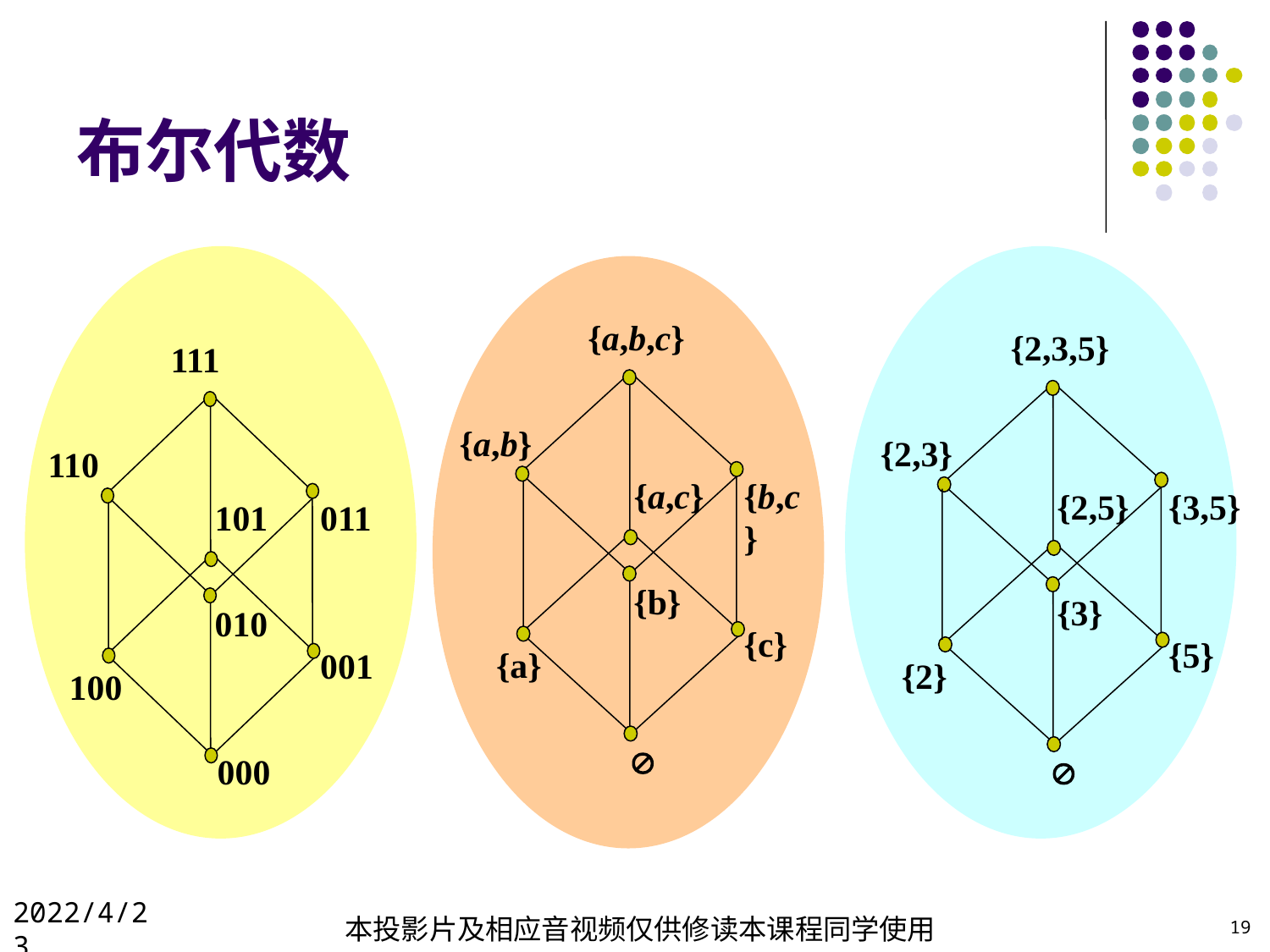

# 布尔代数

111

110
101
011

010

001
100
000

{2,3,5}

{2,3}
{2,5}
{3,5}

{3}

{5}
{2}
∅

{a,b,c}

{a,b}
{a,c}
{b,c}

{b}

{c}
{a}
∅
2022/4/23
本投影片及相应音视频仅供修读本课程同学使用
19